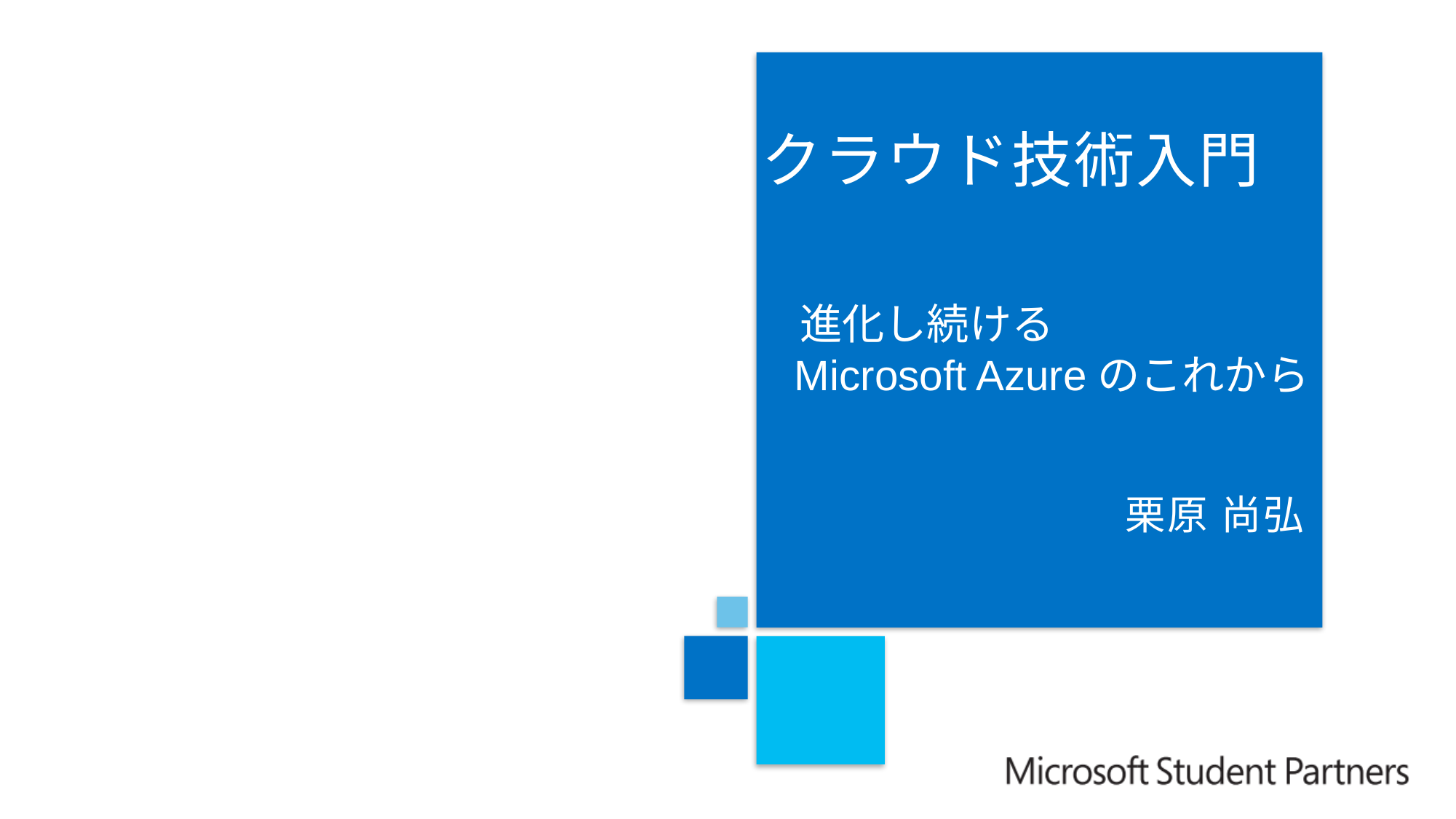

# クラウド技術入門
  進化し続ける
  Microsoft Azureのこれから
栗原 尚弘